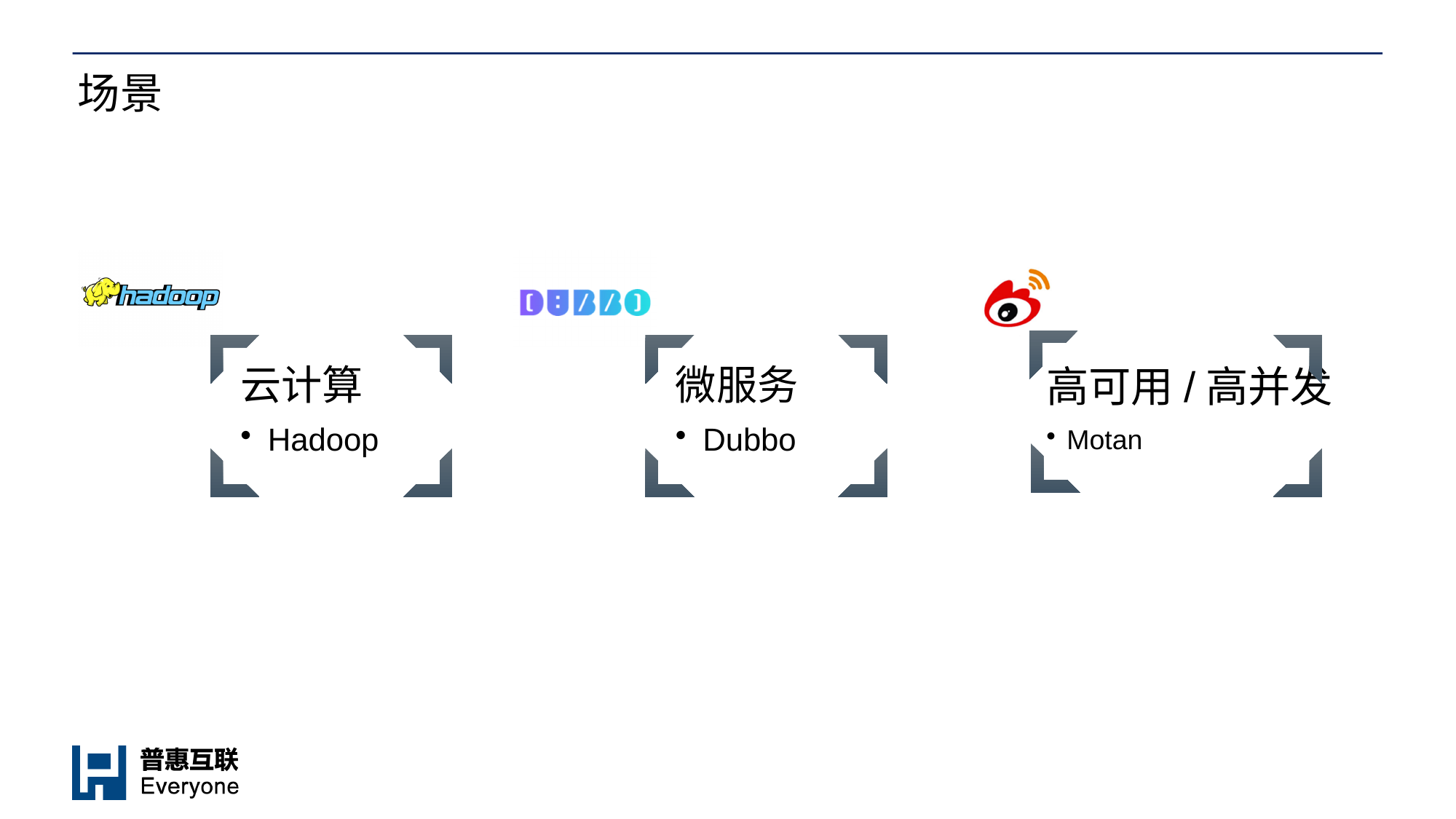

场景
云计算
Hadoop
微服务
Dubbo
高可用/高并发
Motan